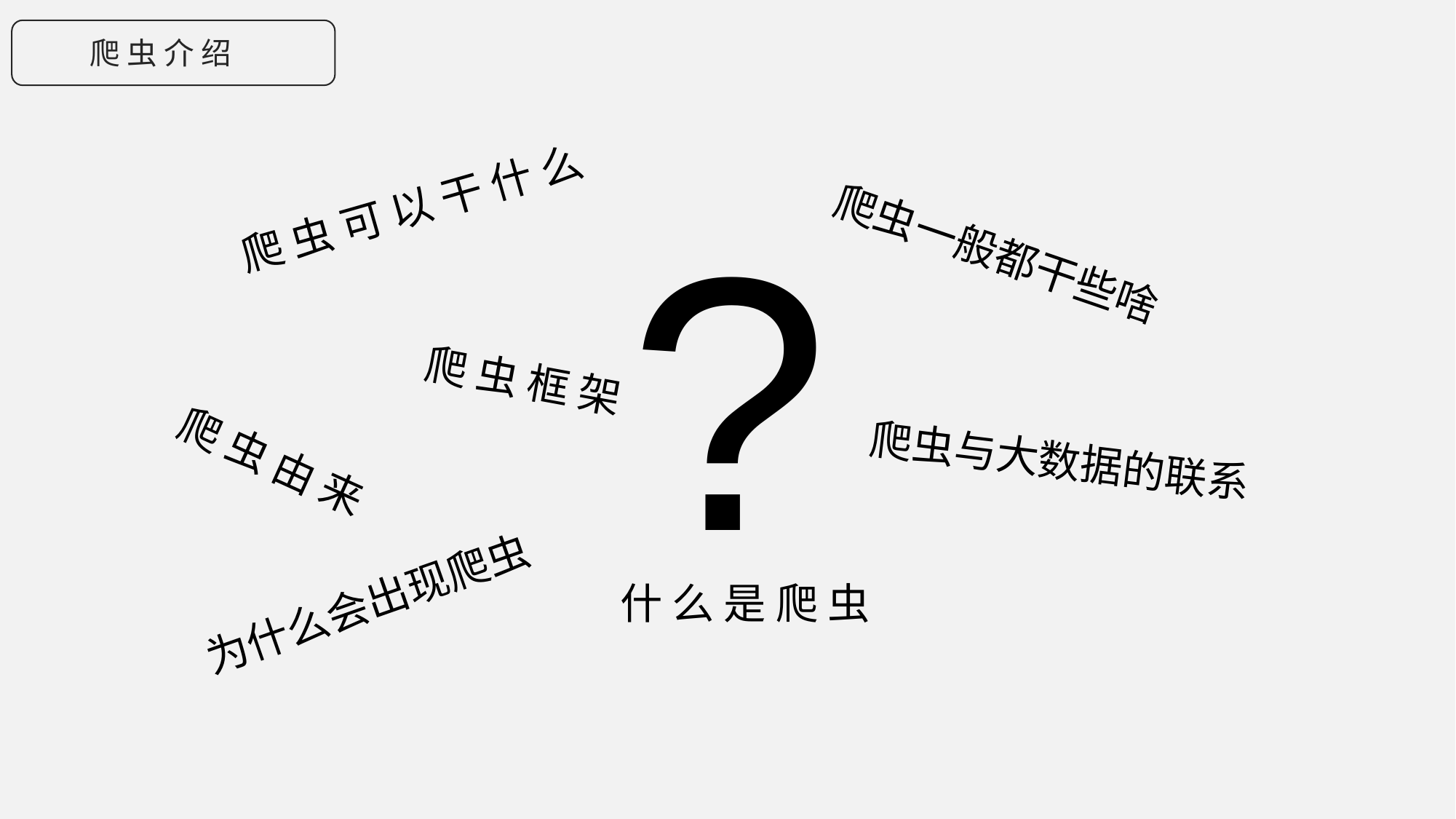

爬 虫 介 绍
?
爬 虫 可 以 干 什 么
爬虫一般都干些啥
爬 虫 框 架
爬虫与大数据的联系
爬 虫 由 来
为什么会出现爬虫
什 么 是 爬 虫